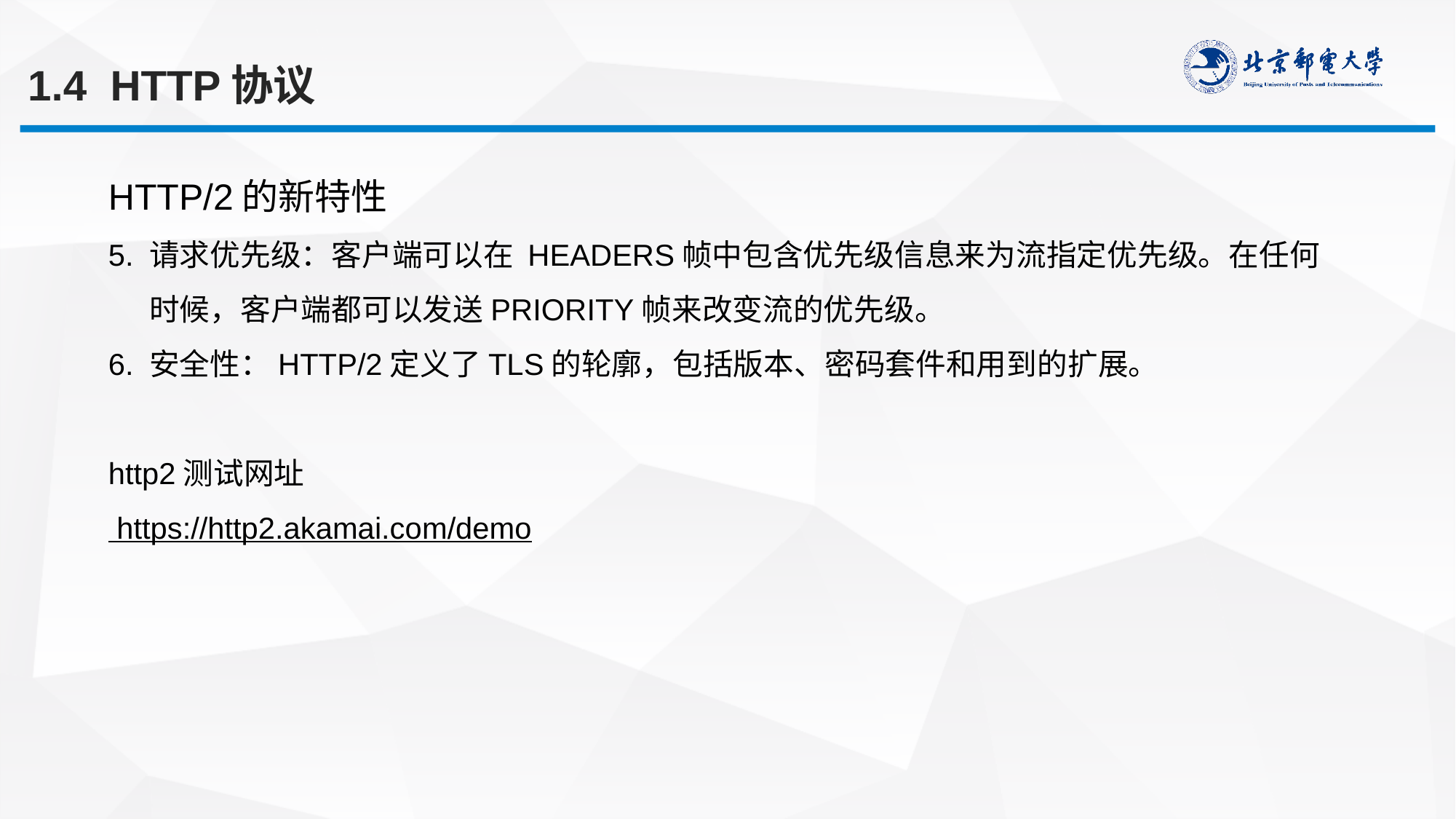

1.4  HTTP协议

HTTP/2的新特性
请求优先级：客户端可以在 HEADERS帧中包含优先级信息来为流指定优先级。在任何时候，客户端都可以发送PRIORITY帧来改变流的优先级。
安全性：HTTP/2定义了TLS的轮廓，包括版本、密码套件和用到的扩展。

http2测试网址
 https://http2.akamai.com/demo